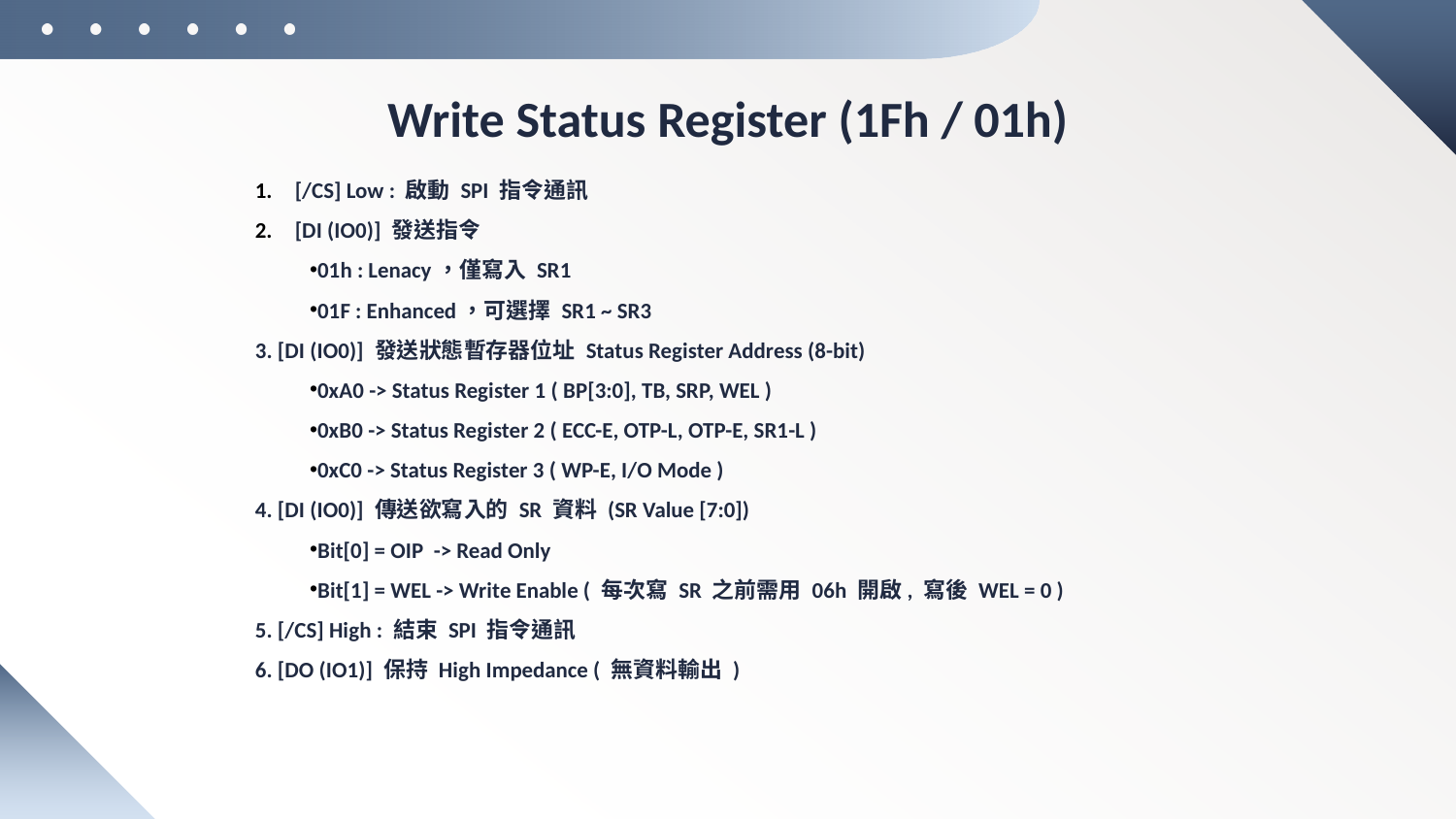

# Write Status Register (1Fh / 01h)
 [/CS] Low : 啟動 SPI 指令通訊
 [DI (IO0)] 發送指令
01h : Lenacy，僅寫入 SR1
01F : Enhanced，可選擇 SR1 ~ SR3
3. [DI (IO0)] 發送狀態暫存器位址 Status Register Address (8-bit)
0xA0 -> Status Register 1 ( BP[3:0], TB, SRP, WEL )
0xB0 -> Status Register 2 ( ECC-E, OTP-L, OTP-E, SR1-L )
0xC0 -> Status Register 3 ( WP-E, I/O Mode )
4. [DI (IO0)] 傳送欲寫入的 SR 資料 (SR Value [7:0])
Bit[0] = OIP  -> Read Only
Bit[1] = WEL -> Write Enable ( 每次寫 SR 之前需用 06h 開啟, 寫後 WEL = 0 )
5. [/CS] High : 結束 SPI 指令通訊
6. [DO (IO1)] 保持 High Impedance ( 無資料輸出 )